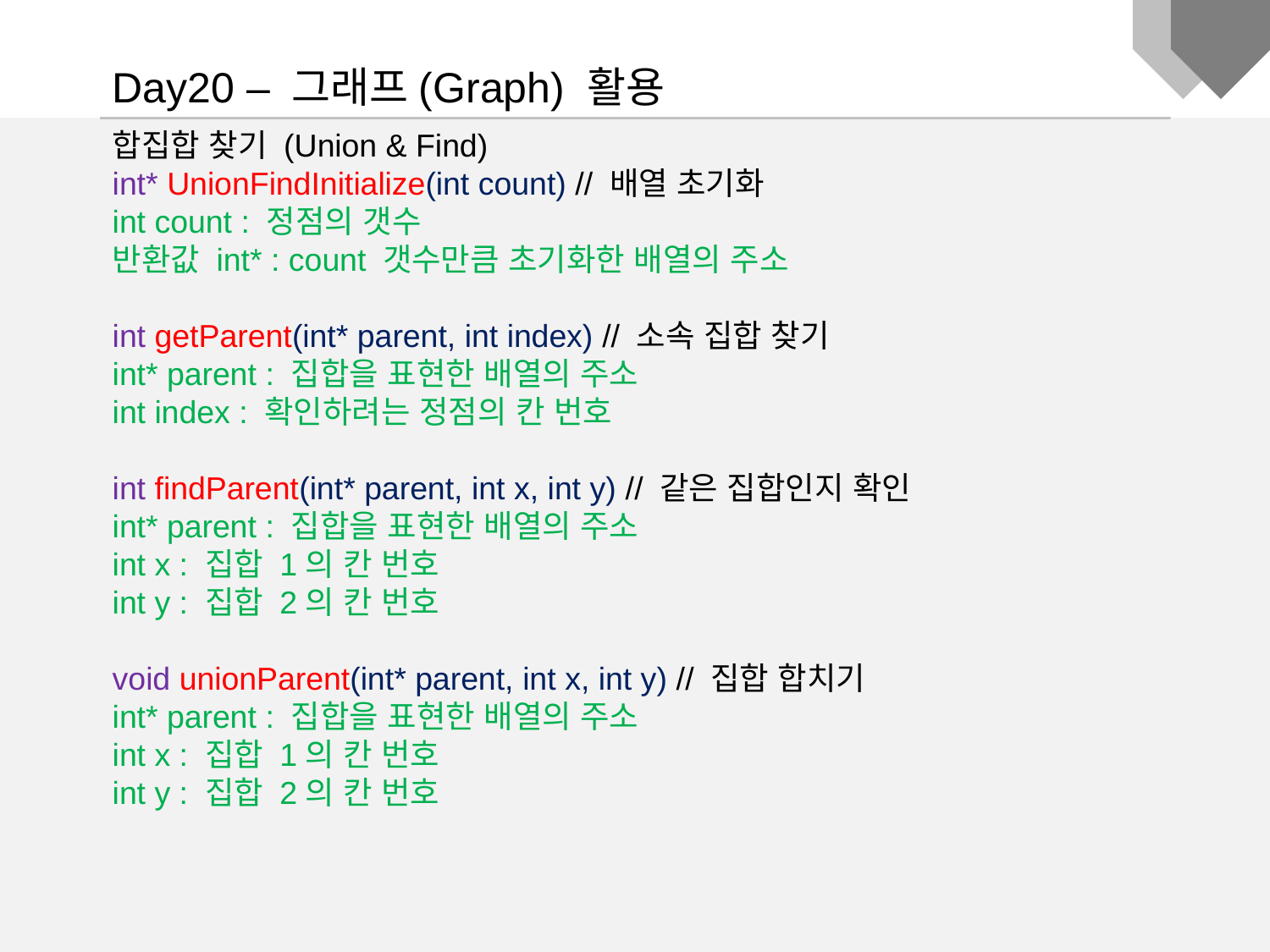

Day20 – 그래프(Graph) 활용
합집합 찾기 (Union & Find)
int* UnionFindInitialize(int count) // 배열 초기화
int count : 정점의 갯수
반환값 int* : count 갯수만큼 초기화한 배열의 주소
int getParent(int* parent, int index) // 소속 집합 찾기
int* parent : 집합을 표현한 배열의 주소
int index : 확인하려는 정점의 칸 번호
int findParent(int* parent, int x, int y) // 같은 집합인지 확인
int* parent : 집합을 표현한 배열의 주소
int x : 집합 1의 칸 번호
int y : 집합 2의 칸 번호
void unionParent(int* parent, int x, int y) // 집합 합치기
int* parent : 집합을 표현한 배열의 주소
int x : 집합 1의 칸 번호
int y : 집합 2의 칸 번호